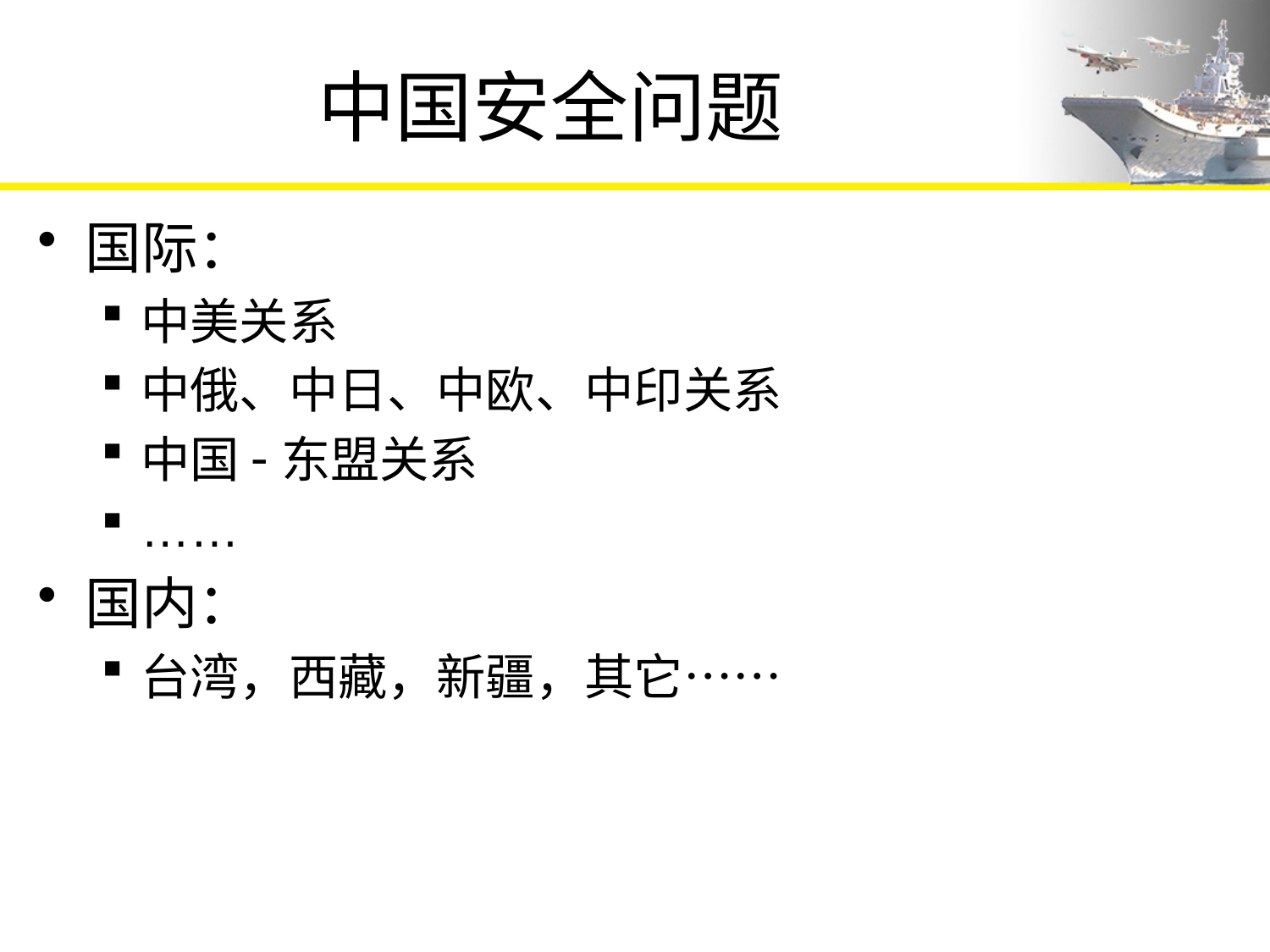

# 中国安全问题
国际：
中美关系
中俄、中日、中欧、中印关系
中国-东盟关系
……
国内：
台湾，西藏，新疆，其它……